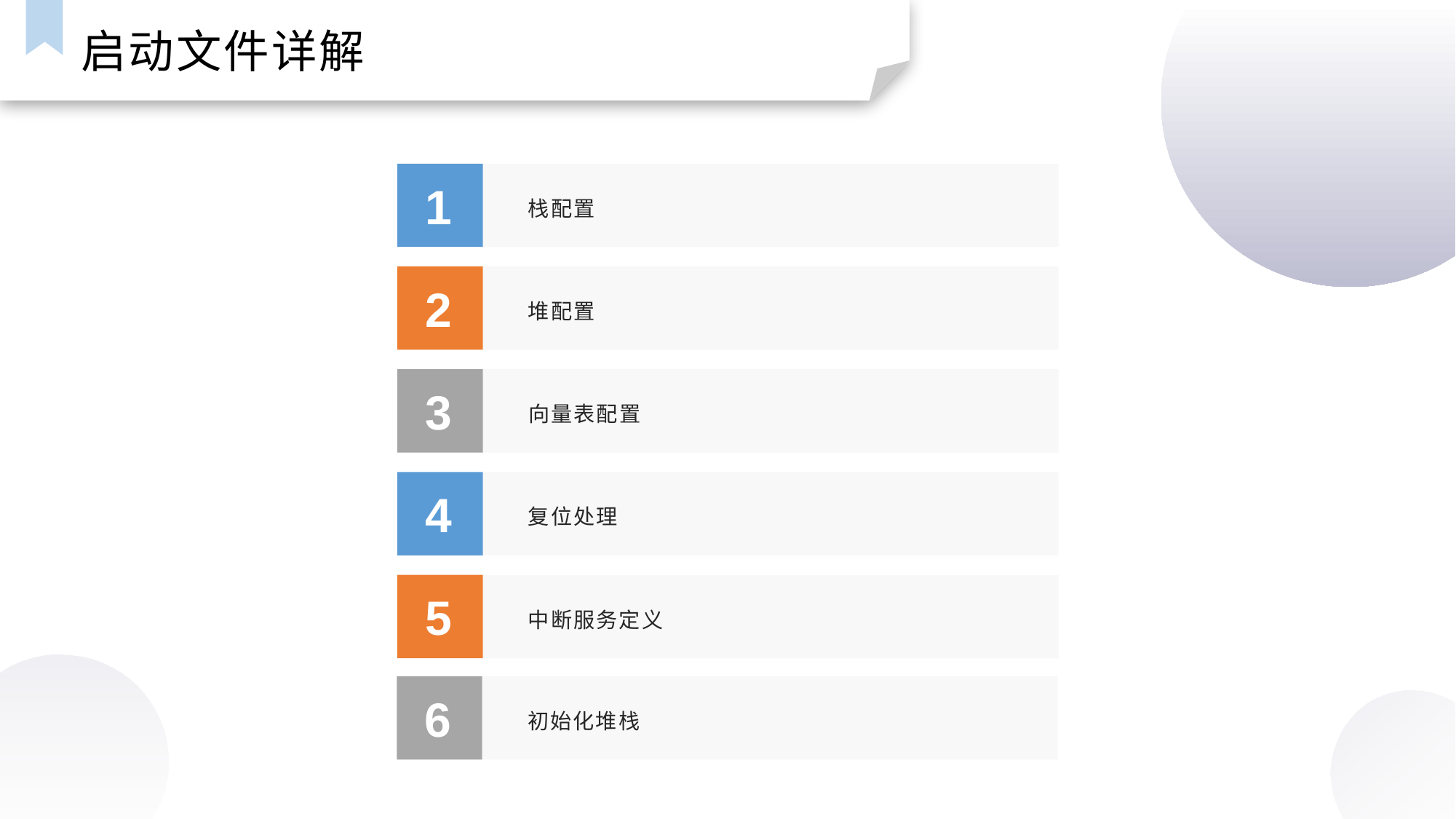

启动文件详解

1
栈配置

2
堆配置

3
向量表配置

4
复位处理

5
中断服务定义

6
初始化堆栈